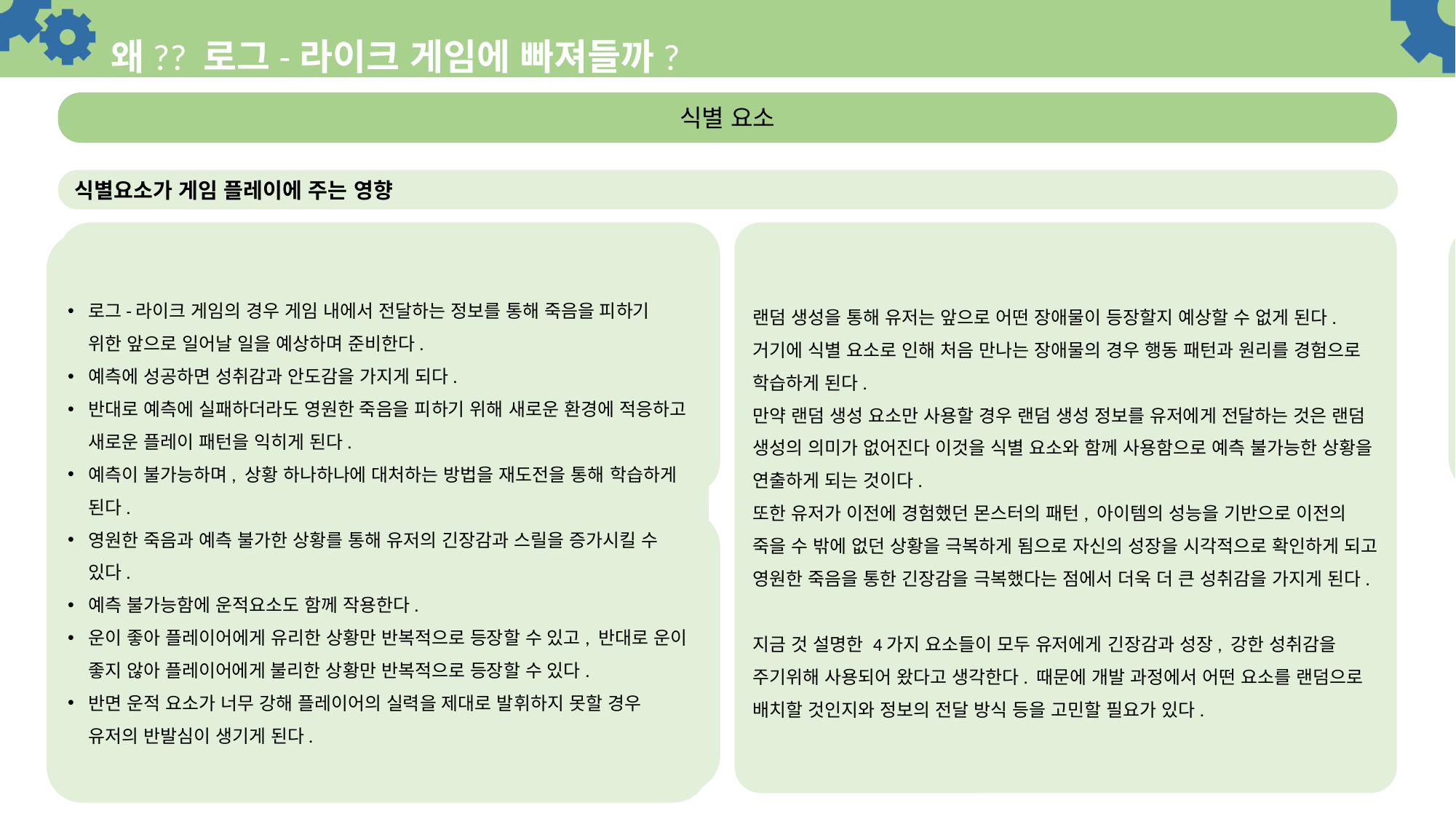

# 왜?? 로그-라이크 게임에 빠져들까?
식별 요소
식별요소가 게임 플레이에 주는 영향

랜덤 생성을 통해 유저는 앞으로 어떤 장애물이 등장할지 예상할 수 없게 된다. 거기에 식별 요소로 인해 처음 만나는 장애물의 경우 행동 패턴과 원리를 경험으로 학습하게 된다.
만약 랜덤 생성 요소만 사용할 경우 랜덤 생성 정보를 유저에게 전달하는 것은 랜덤 생성의 의미가 없어진다 이것을 식별 요소와 함께 사용함으로 예측 불가능한 상황을 연출하게 되는 것이다.
또한 유저가 이전에 경험했던 몬스터의 패턴, 아이템의 성능을 기반으로 이전의 죽을 수 밖에 없던 상황을 극복하게 됨으로 자신의 성장을 시각적으로 확인하게 되고 영원한 죽음을 통한 긴장감을 극복했다는 점에서 더욱 더 큰 성취감을 가지게 된다.

지금 것 설명한 4가지 요소들이 모두 유저에게 긴장감과 성장, 강한 성취감을 주기위해 사용되어 왔다고 생각한다. 때문에 개발 과정에서 어떤 요소를 랜덤으로 배치할 것인지와 정보의 전달 방식 등을 고민할 필요가 있다.
게임에 등장하는 요소들이 랜덤하게 등장한다.
이때 각 요소를 시스템적으로 감춰둠으로 유저가 직접 탐험해 정보를 획득하도록 만들어 둔다.
랜덤 생성요소가 반복 플레이에 지루함을 상쇄시킨다면 식별 요소는 반복적인 탐험의 재미를 줄 수 있다.
반면 랜덤 생성과 식별 요소는 운적 요소가 크게 작용하기 때문에 해당 부분을 적절이 사용해 유저의 운이 플레이 실력에 영향을 주지 않는 방향으로 개발해야 한다.
로그-라이크 게임의 경우 게임 내에서 전달하는 정보를 통해 죽음을 피하기 위한 앞으로 일어날 일을 예상하며 준비한다.
예측에 성공하면 성취감과 안도감을 가지게 되다.
반대로 예측에 실패하더라도 영원한 죽음을 피하기 위해 새로운 환경에 적응하고 새로운 플레이 패턴을 익히게 된다.
예측이 불가능하며, 상황 하나하나에 대처하는 방법을 재도전을 통해 학습하게 된다.
영원한 죽음과 예측 불가한 상황를 통해 유저의 긴장감과 스릴을 증가시킬 수 있다.
예측 불가능함에 운적요소도 함께 작용한다.
운이 좋아 플레이어에게 유리한 상황만 반복적으로 등장할 수 있고, 반대로 운이 좋지 않아 플레이어에게 불리한 상황만 반복적으로 등장할 수 있다.
반면 운적 요소가 너무 강해 플레이어의 실력을 제대로 발휘하지 못할 경우 유저의 반발심이 생기게 된다.

던그리드의 경우 식별 요소를 활용한 게임 진행 방식을 사용한다.
마을의 NPC들을 던전에서 찾아와 기능을 하나씩 개방하게 된다.
NPC를 발견한 후 마을로 돌아오기 전까지 무슨 기능을 하는지 알 수 없다.
또한 던전 진행 중 무기나 아이템의 획득 방식은 대부분 박스를 상호작용으로 열어야 획득이 가능하다.
때문에 상자를 열기 전까지 어떤 아이템을 획득할지 알 수 없다.
던전은 방으로 구성되어 있고 방을 배치하는 방식은 랜덤이다.
직선으로 배치될 수 도 있고 구불구불한 형태의 배치도 발생할 수 있다.
대신 방의 형태는 고정되어 있고 각 방의 연결 방향에 따라 방을 배치하는 것으로 판단했다.
특정 방마다 배치될 구조물이 고정되어 있어 반복 플레이시 플레이 패턴이 고정된다는 단점이 있다.